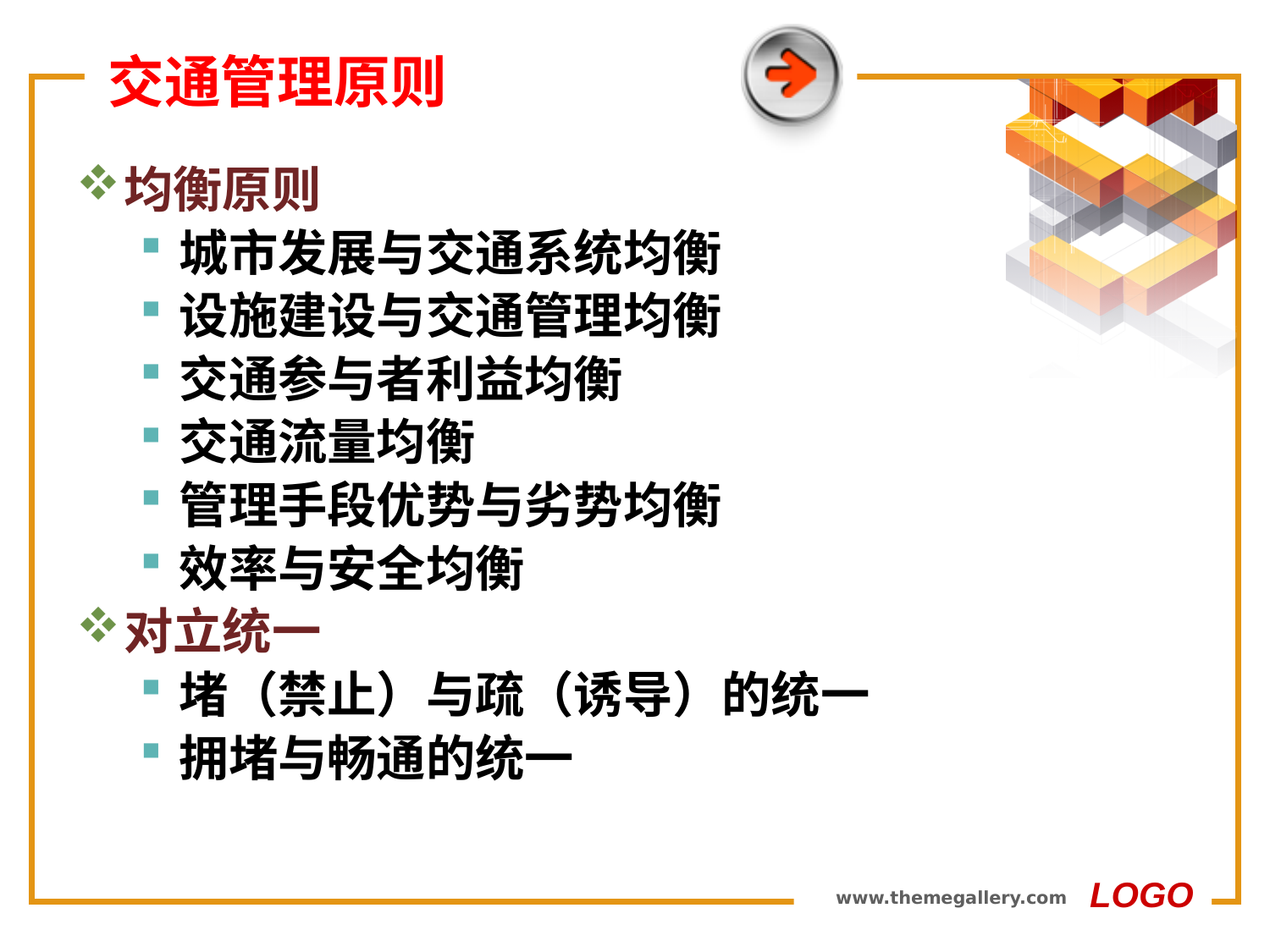

# 交通管理原则
均衡原则
城市发展与交通系统均衡
设施建设与交通管理均衡
交通参与者利益均衡
交通流量均衡
管理手段优势与劣势均衡
效率与安全均衡
对立统一
堵（禁止）与疏（诱导）的统一
拥堵与畅通的统一
LOGO
www.themegallery.com